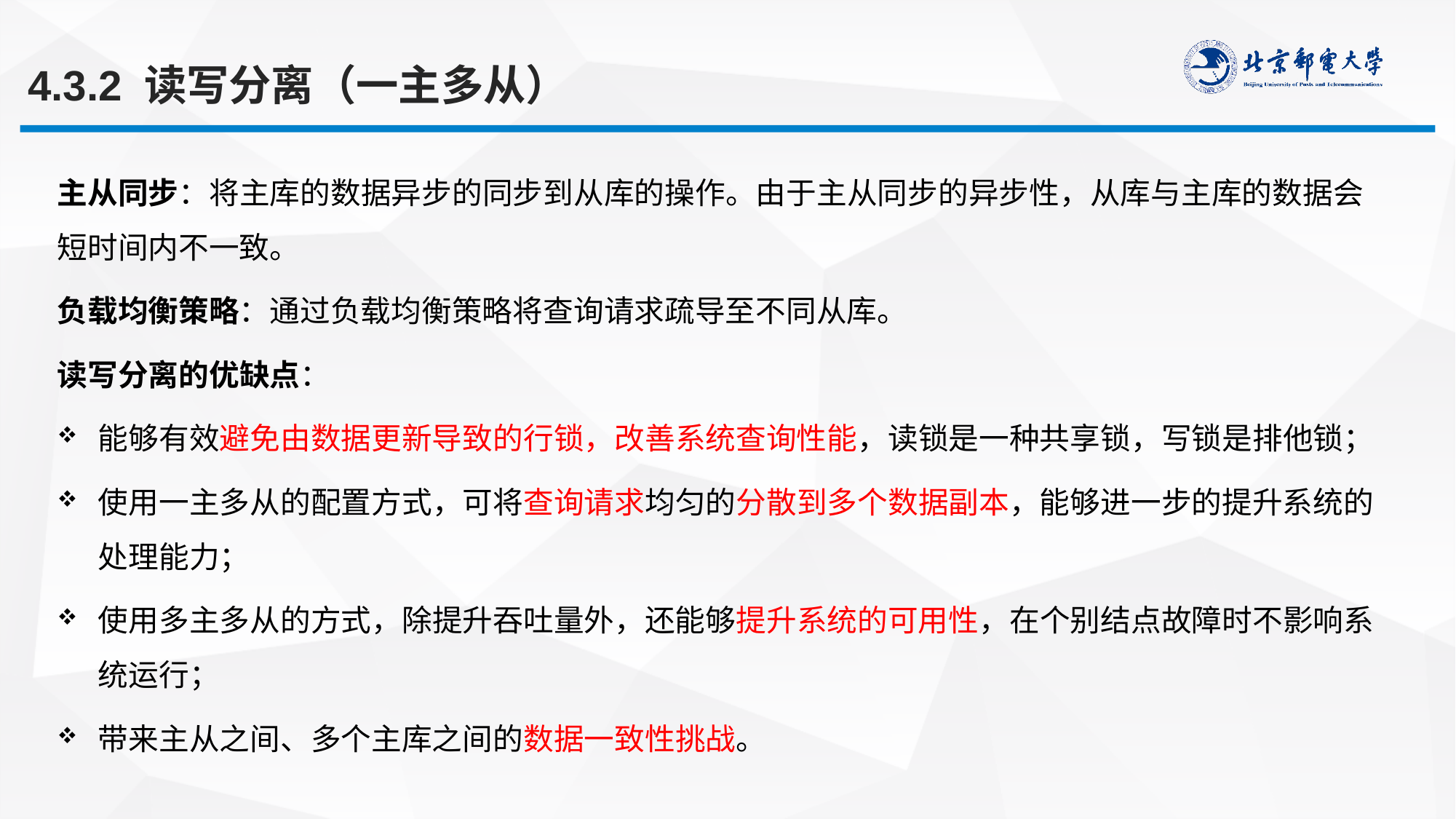

4.3.2 读写分离（一主多从）

主从同步：将主库的数据异步的同步到从库的操作。由于主从同步的异步性，从库与主库的数据会短时间内不一致。
负载均衡策略：通过负载均衡策略将查询请求疏导至不同从库。
读写分离的优缺点：
能够有效避免由数据更新导致的行锁，改善系统查询性能，读锁是一种共享锁，写锁是排他锁；
使用一主多从的配置方式，可将查询请求均匀的分散到多个数据副本，能够进一步的提升系统的处理能力；
使用多主多从的方式，除提升吞吐量外，还能够提升系统的可用性，在个别结点故障时不影响系统运行；
带来主从之间、多个主库之间的数据一致性挑战。